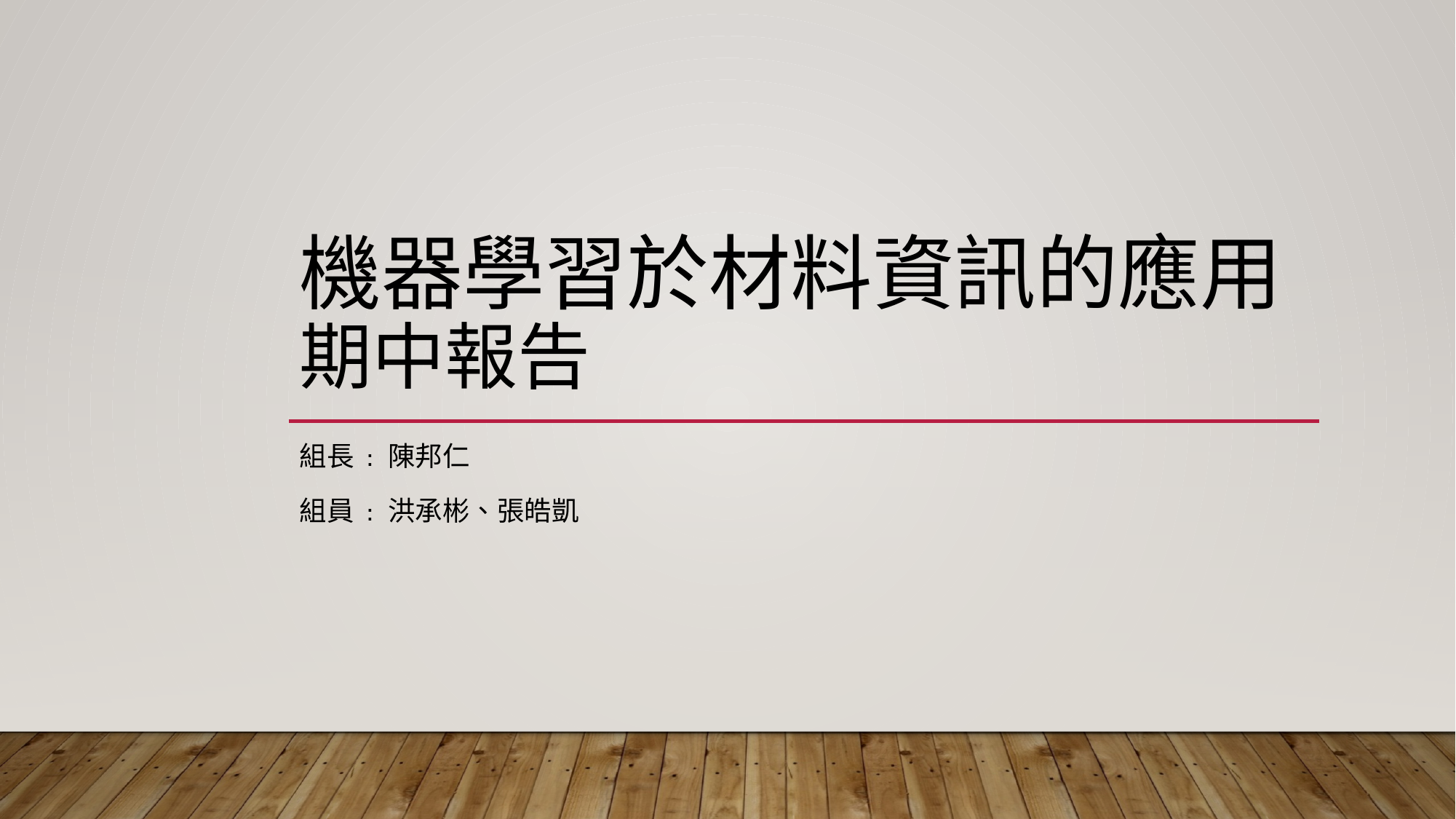

# 機器學習於材料資訊的應用 期中報告
組長 : 陳邦仁
組員 : 洪承彬、張皓凱